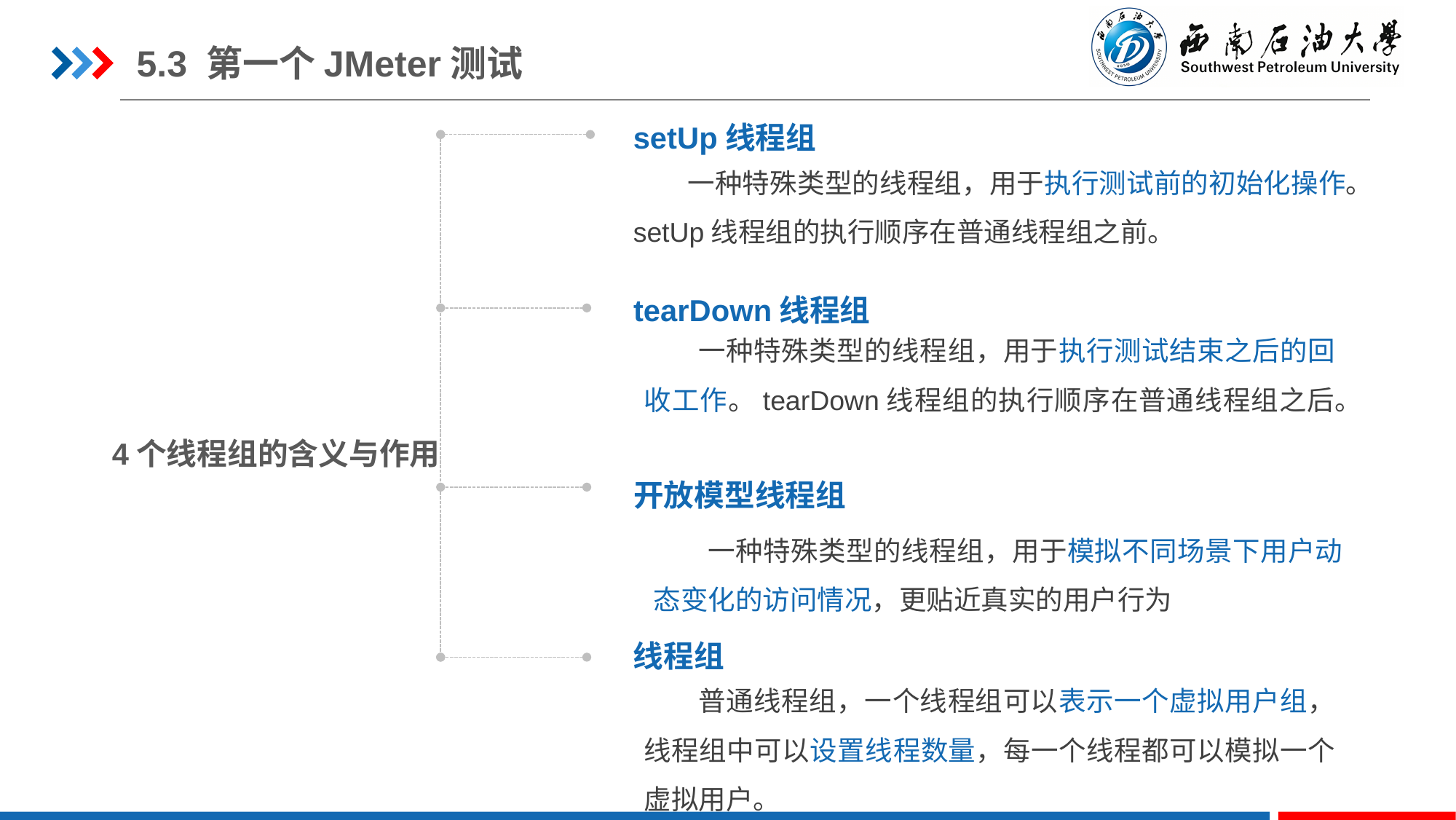

5.3 第一个JMeter测试
setUp线程组
一种特殊类型的线程组，用于执行测试前的初始化操作。setUp线程组的执行顺序在普通线程组之前。
tearDown线程组
一种特殊类型的线程组，用于执行测试结束之后的回收工作。tearDown线程组的执行顺序在普通线程组之后。
4个线程组的含义与作用
开放模型线程组
一种特殊类型的线程组，用于模拟不同场景下用户动态变化的访问情况，更贴近真实的用户行为
线程组
普通线程组，一个线程组可以表示一个虚拟用户组，线程组中可以设置线程数量，每一个线程都可以模拟一个虚拟用户。